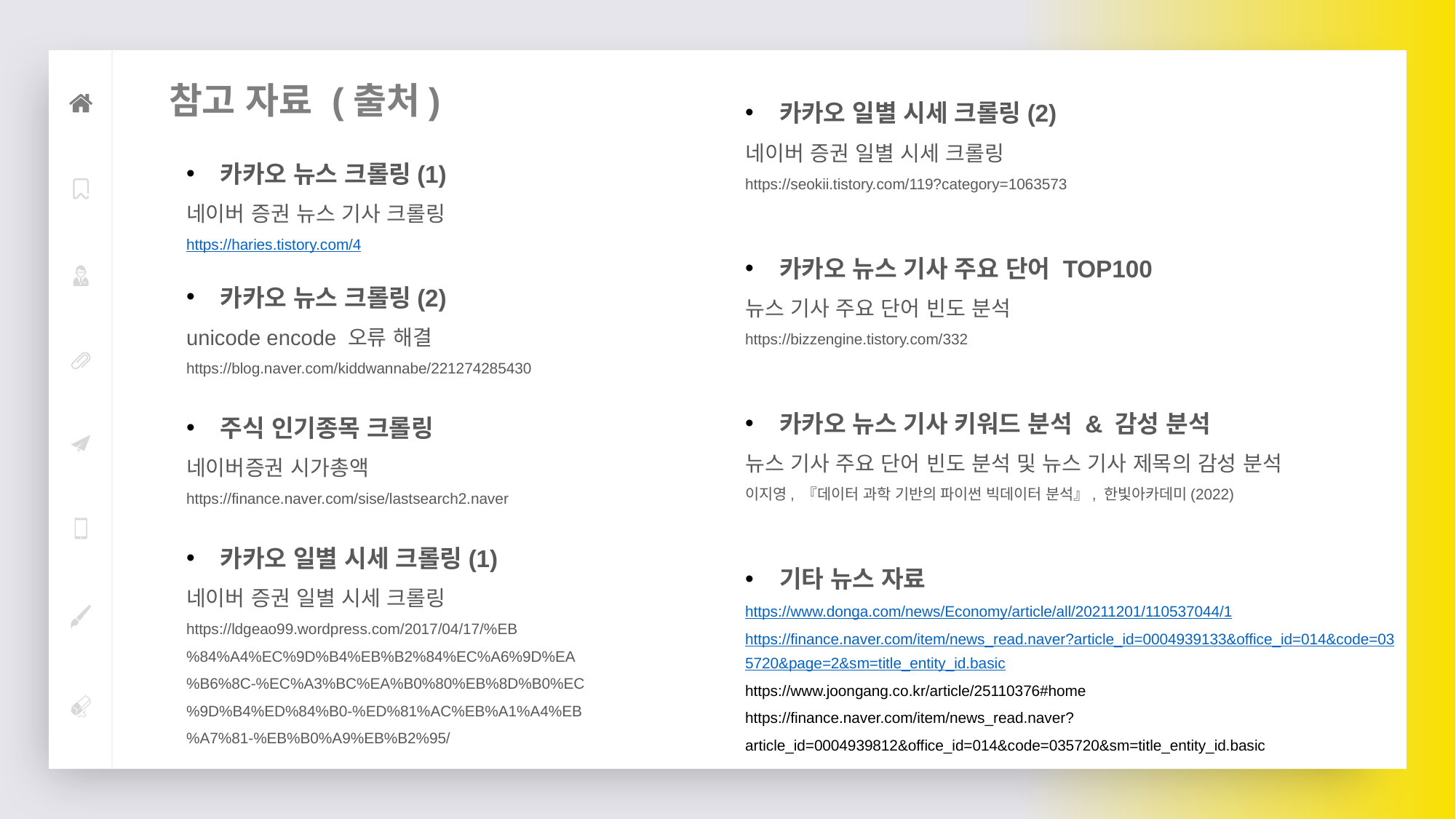

참고 자료 (출처)

카카오 일별 시세 크롤링(2)
네이버 증권 일별 시세 크롤링
https://seokii.tistory.com/119?category=1063573
카카오 뉴스 기사 주요 단어 TOP100
뉴스 기사 주요 단어 빈도 분석
https://bizzengine.tistory.com/332
카카오 뉴스 기사 키워드 분석 & 감성 분석
뉴스 기사 주요 단어 빈도 분석 및 뉴스 기사 제목의 감성 분석
이지영, 『데이터 과학 기반의 파이썬 빅데이터 분석』, 한빛아카데미(2022)
기타 뉴스 자료
https://www.donga.com/news/Economy/article/all/20211201/110537044/1
https://finance.naver.com/item/news_read.naver?article_id=0004939133&office_id=014&code=035720&page=2&sm=title_entity_id.basic
https://www.joongang.co.kr/article/25110376#home
https://finance.naver.com/item/news_read.naver?article_id=0004939812&office_id=014&code=035720&sm=title_entity_id.basic

카카오 뉴스 크롤링(1)
네이버 증권 뉴스 기사 크롤링
https://haries.tistory.com/4
카카오 뉴스 크롤링(2)
unicode encode 오류 해결
https://blog.naver.com/kiddwannabe/221274285430
카카오 일별 시세 크롤링(1)
네이버 증권 일별 시세 크롤링
https://ldgeao99.wordpress.com/2017/04/17/%EB%84%A4%EC%9D%B4%EB%B2%84%EC%A6%9D%EA%B6%8C-%EC%A3%BC%EA%B0%80%EB%8D%B0%EC%9D%B4%ED%84%B0-%ED%81%AC%EB%A1%A4%EB%A7%81-%EB%B0%A9%EB%B2%95/
주식 인기종목 크롤링
네이버증권 시가총액 https://finance.naver.com/sise/lastsearch2.naver